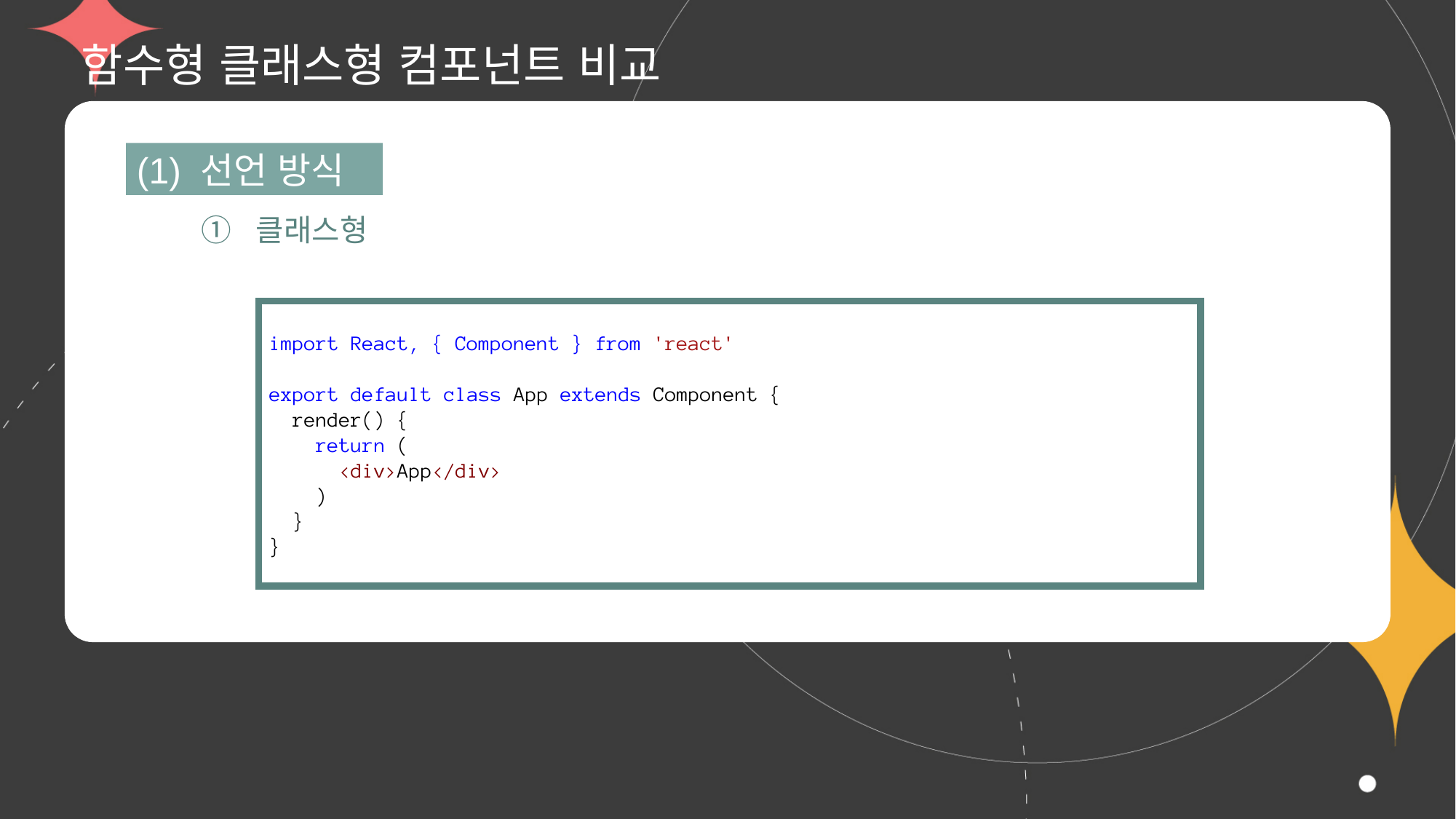

# 함수형 클래스형 컴포넌트 비교
(1) 선언 방식
①  클래스형
import React, { Component } from 'react'
export default class App extends Component {
  render() {
    return (
      <div>App</div>
    )
  }
}